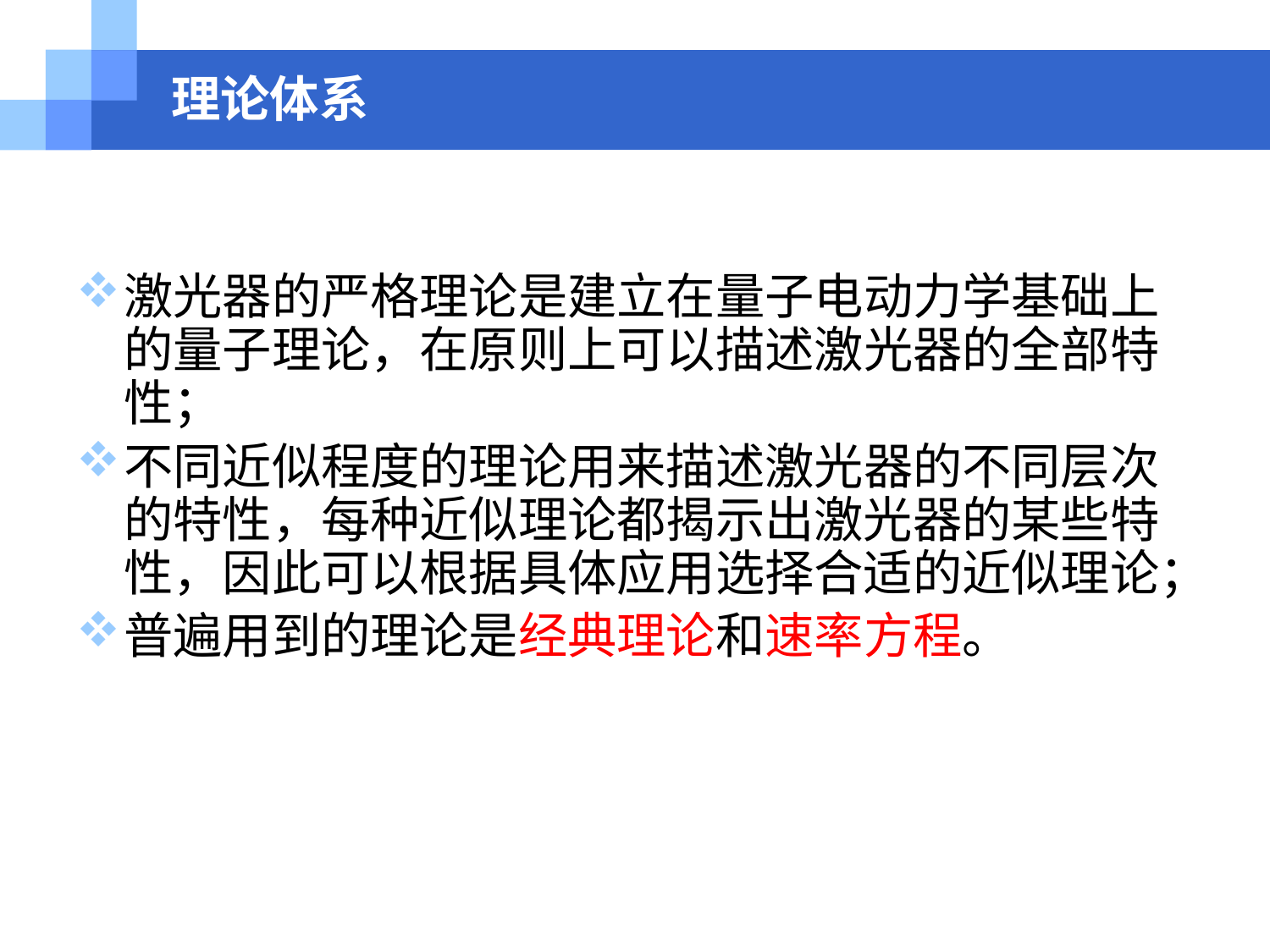

# 理论体系
激光器的严格理论是建立在量子电动力学基础上的量子理论，在原则上可以描述激光器的全部特性；
不同近似程度的理论用来描述激光器的不同层次的特性，每种近似理论都揭示出激光器的某些特性，因此可以根据具体应用选择合适的近似理论；
普遍用到的理论是经典理论和速率方程。